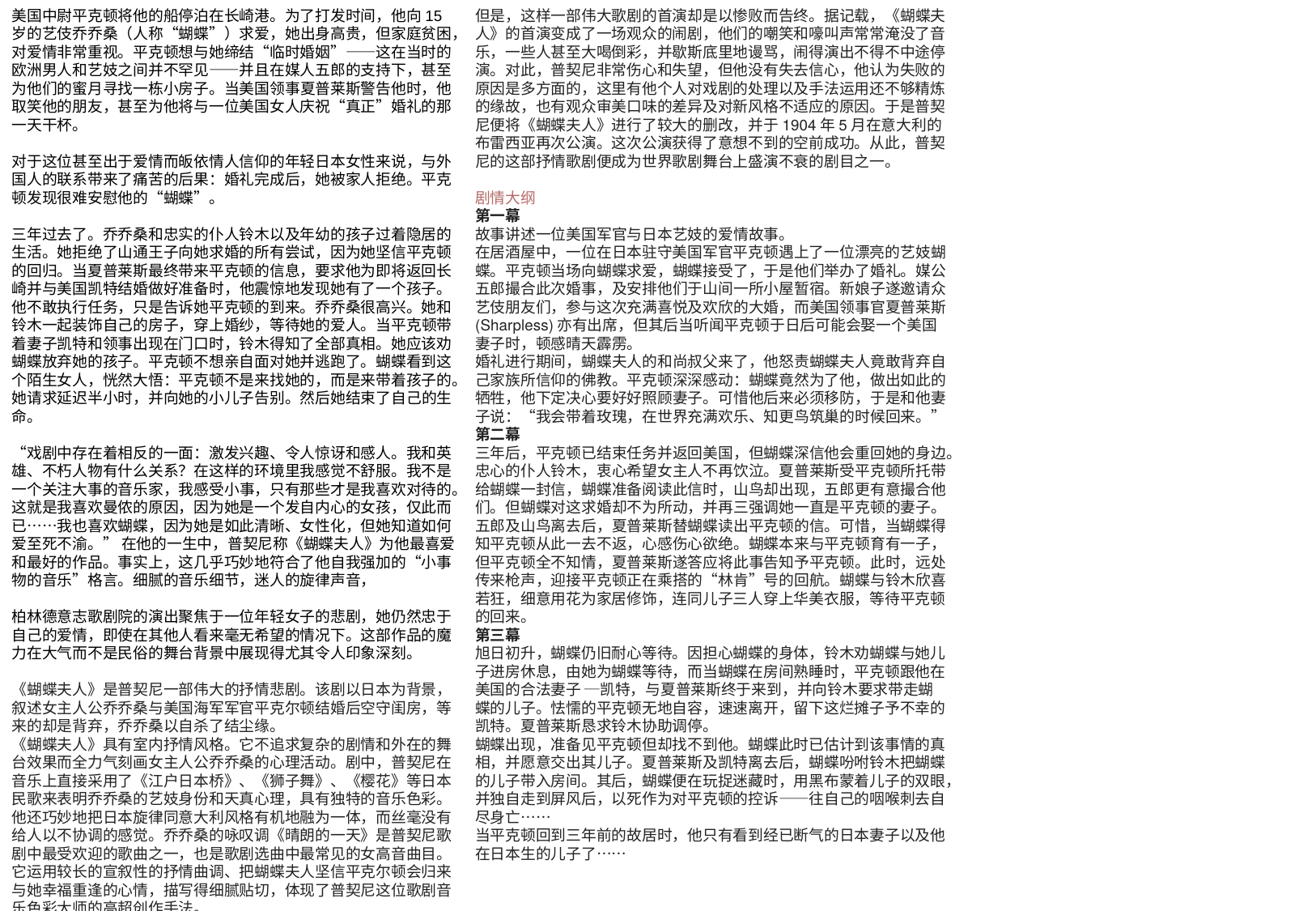

美国中尉平克顿将他的船停泊在长崎港。为了打发时间，他向15岁的艺伎乔乔桑（人称“蝴蝶”）求爱，她出身高贵，但家庭贫困，对爱情非常重视。平克顿想与她缔结“临时婚姻”——这在当时的欧洲男人和艺妓之间并不罕见——并且在媒人五郎的支持下，甚至为他们的蜜月寻找一栋小房子。当美国领事夏普莱斯警告他时，他取笑他的朋友，甚至为他将与一位美国女人庆祝“真正”婚礼的那一天干杯。
对于这位甚至出于爱情而皈依情人信仰的年轻日本女性来说，与外国人的联系带来了痛苦的后果：婚礼完成后，她被家人拒绝。平克顿发现很难安慰他的“蝴蝶”。
三年过去了。乔乔桑和忠实的仆人铃木以及年幼的孩子过着隐居的生活。她拒绝了山通王子向她求婚的所有尝试，因为她坚信平克顿的回归。当夏普莱斯最终带来平克顿的信息，要求他为即将返回长崎并与美国凯特结婚做好准备时，他震惊地发现她有了一个孩子。他不敢执行任务，只是告诉她平克顿的到来。乔乔桑很高兴。她和铃木一起装饰自己的房子，穿上婚纱，等待她的爱人。当平克顿带着妻子凯特和领事出现在门口时，铃木得知了全部真相。她应该劝蝴蝶放弃她的孩子。平克顿不想亲自面对她并逃跑了。蝴蝶看到这个陌生女人，恍然大悟：平克顿不是来找她的，而是来带着孩子的。她请求延迟半小时，并向她的小儿子告别。然后她结束了自己的生命。
“戏剧中存在着相反的一面：激发兴趣、令人惊讶和感人。我和英雄、不朽人物有什么关系？在这样的环境里我感觉不舒服。我不是一个关注大事的音乐家，我感受小事，只有那些才是我喜欢对待的。这就是我喜欢曼侬的原因，因为她是一个发自内心的女孩，仅此而已……我也喜欢蝴蝶，因为她是如此清晰、女性化，但她知道如何爱至死不渝。” 在他的一生中，普契尼称《蝴蝶夫人》为他最喜爱和最好的作品。事实上，这几乎巧妙地符合了他自我强加的“小事物的音乐”格言。细腻的音乐细节，迷人的旋律声音，

柏林德意志歌剧院的演出聚焦于一位年轻女子的悲剧，她仍然忠于自己的爱情，即使在其他人看来毫无希望的情况下。这部作品的魔力在大气而不是民俗的舞台背景中展现得尤其令人印象深刻。

《蝴蝶夫人》是普契尼一部伟大的抒情悲剧。该剧以日本为背景，叙述女主人公乔乔桑与美国海军军官平克尔顿结婚后空守闺房，等来的却是背弃，乔乔桑以自杀了结尘缘。
《蝴蝶夫人》具有室内抒情风格。它不追求复杂的剧情和外在的舞台效果而全力气刻画女主人公乔乔桑的心理活动。剧中，普契尼在音乐上直接采用了《江户日本桥》、《狮子舞》、《樱花》等日本民歌来表明乔乔桑的艺妓身份和天真心理，具有独特的音乐色彩。他还巧妙地把日本旋律同意大利风格有机地融为一体，而丝毫没有给人以不协调的感觉。乔乔桑的咏叹调《晴朗的一天》是普契尼歌剧中最受欢迎的歌曲之一，也是歌剧选曲中最常见的女高音曲目。它运用较长的宣叙性的抒情曲调、把蝴蝶夫人坚信平克尔顿会归来与她幸福重逢的心情，描写得细腻贴切，体现了普契尼这位歌剧音乐色彩大师的高超创作手法。
但是，这样一部伟大歌剧的首演却是以惨败而告终。据记载，《蝴蝶夫人》的首演变成了一场观众的闹剧，他们的嘲笑和嚎叫声常常淹没了音乐，一些人甚至大喝倒彩，并歇斯底里地谩骂，闹得演出不得不中途停演。对此，普契尼非常伤心和失望，但他没有失去信心，他认为失败的原因是多方面的，这里有他个人对戏剧的处理以及手法运用还不够精炼的缘故，也有观众审美口味的差异及对新风格不适应的原因。于是普契尼便将《蝴蝶夫人》进行了较大的删改，并于1904年5月在意大利的布雷西亚再次公演。这次公演获得了意想不到的空前成功。从此，普契尼的这部抒情歌剧便成为世界歌剧舞台上盛演不衰的剧目之一。

剧情大纲
第一幕
故事讲述一位美国军官与日本艺妓的爱情故事。
在居酒屋中，一位在日本驻守美国军官平克顿遇上了一位漂亮的艺妓蝴蝶。平克顿当场向蝴蝶求爱，蝴蝶接受了，于是他们举办了婚礼。媒公五郎撮合此次婚事，及安排他们于山间一所小屋暂宿。新娘子遂邀请众艺伎朋友们，参与这次充满喜悦及欢欣的大婚，而美国领事官夏普莱斯(Sharpless)亦有出席，但其后当听闻平克顿于日后可能会娶一个美国妻子时，顿感晴天霹雳。
婚礼进行期间，蝴蝶夫人的和尚叔父来了，他怒责蝴蝶夫人竟敢背弃自己家族所信仰的佛教。平克顿深深感动：蝴蝶竟然为了他，做出如此的牺牲，他下定决心要好好照顾妻子。可惜他后来必须移防，于是和他妻子说：“我会带着玫瑰，在世界充满欢乐、知更鸟筑巢的时候回来。”
第二幕
三年后，平克顿已结束任务并返回美国，但蝴蝶深信他会重回她的身边。忠心的仆人铃木，衷心希望女主人不再饮泣。夏普莱斯受平克顿所托带给蝴蝶一封信，蝴蝶准备阅读此信时，山鸟却出现，五郎更有意撮合他们。但蝴蝶对这求婚却不为所动，并再三强调她一直是平克顿的妻子。
五郎及山鸟离去后，夏普莱斯替蝴蝶读出平克顿的信。可惜，当蝴蝶得知平克顿从此一去不返，心感伤心欲绝。蝴蝶本来与平克顿育有一子，但平克顿全不知情，夏普莱斯遂答应将此事告知予平克顿。此时，远处传来枪声，迎接平克顿正在乘搭的“林肯”号的回航。蝴蝶与铃木欣喜若狂，细意用花为家居修饰，连同儿子三人穿上华美衣服，等待平克顿的回来。
第三幕
旭日初升，蝴蝶仍旧耐心等待。因担心蝴蝶的身体，铃木劝蝴蝶与她儿子进房休息，由她为蝴蝶等待，而当蝴蝶在房间熟睡时，平克顿跟他在美国的合法妻子 ─凯特，与夏普莱斯终于来到，并向铃木要求带走蝴蝶的儿子。怯懦的平克顿无地自容，速速离开，留下这烂摊子予不幸的凯特。夏普莱斯恳求铃木协助调停。
蝴蝶出现，准备见平克顿但却找不到他。蝴蝶此时已估计到该事情的真相，并愿意交出其儿子。夏普莱斯及凯特离去后，蝴蝶吩咐铃木把蝴蝶的儿子带入房间。其后，蝴蝶便在玩捉迷藏时，用黑布蒙着儿子的双眼，并独自走到屏风后，以死作为对平克顿的控诉——往自己的咽喉刺去自尽身亡……
当平克顿回到三年前的故居时，他只有看到经已断气的日本妻子以及他在日本生的儿子了……